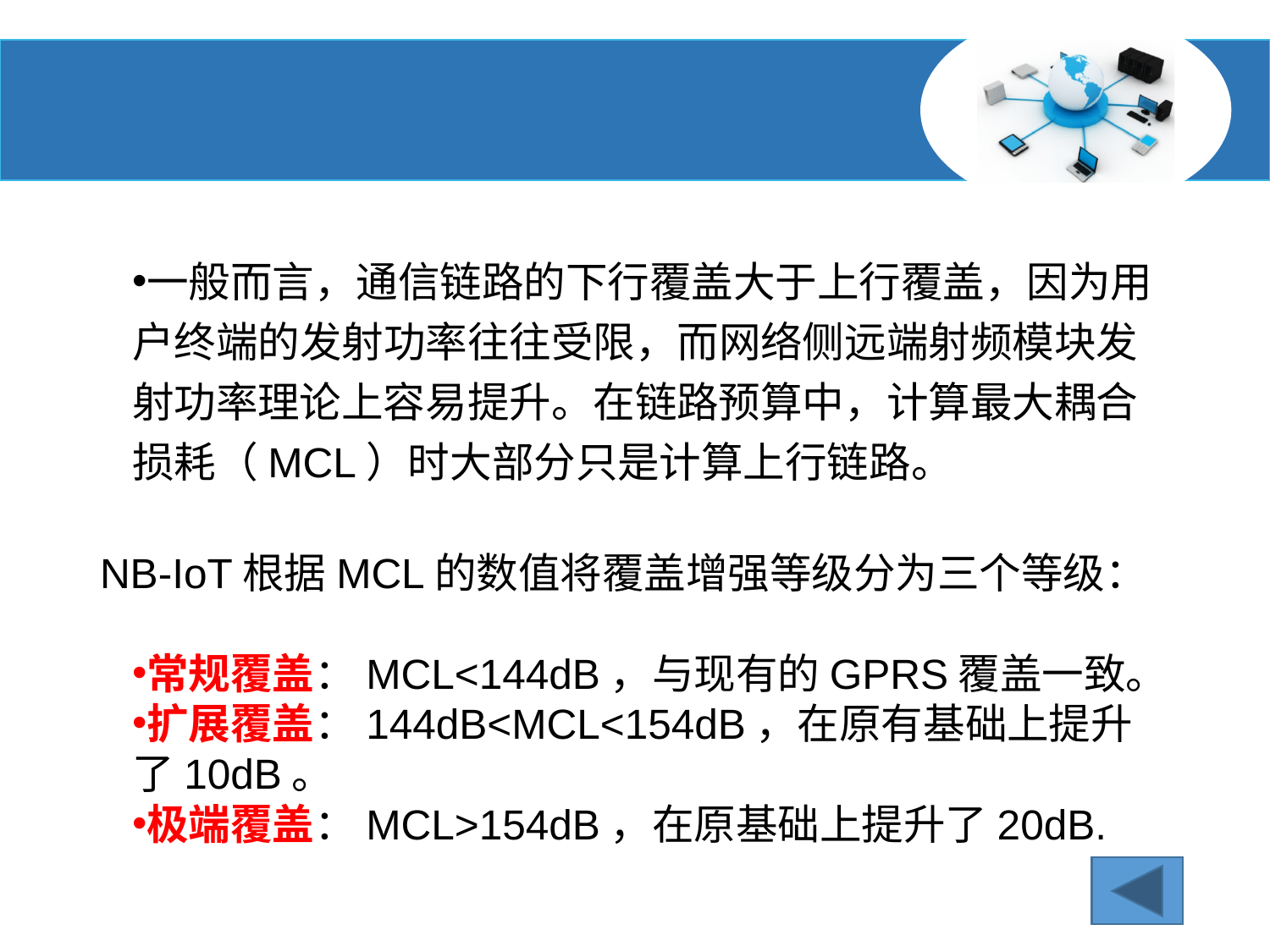

#

一般而言，通信链路的下行覆盖大于上行覆盖，因为用户终端的发射功率往往受限，而网络侧远端射频模块发射功率理论上容易提升。在链路预算中，计算最大耦合损耗（MCL）时大部分只是计算上行链路。

NB-IoT根据MCL的数值将覆盖增强等级分为三个等级：

常规覆盖：MCL<144dB，与现有的GPRS覆盖一致。
扩展覆盖：144dB<MCL<154dB，在原有基础上提升了10dB。
极端覆盖：MCL>154dB，在原基础上提升了20dB.